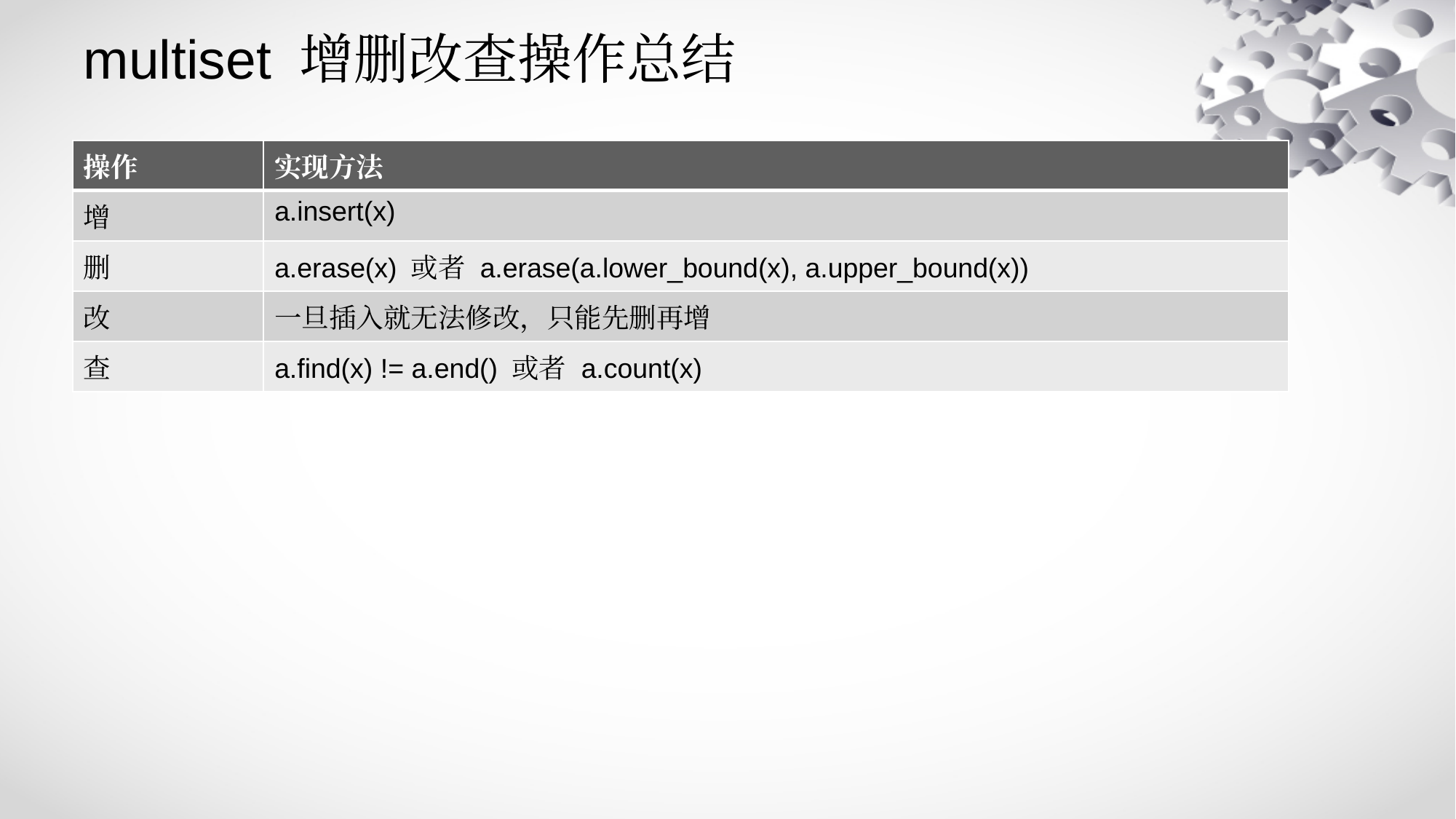

# multiset 增删改查操作总结
| 操作 | 实现方法 |
| --- | --- |
| 增 | a.insert(x) |
| 删 | a.erase(x) 或者 a.erase(a.lower\_bound(x), a.upper\_bound(x)) |
| 改 | 一旦插入就无法修改，只能先删再增 |
| 查 | a.find(x) != a.end() 或者 a.count(x) |